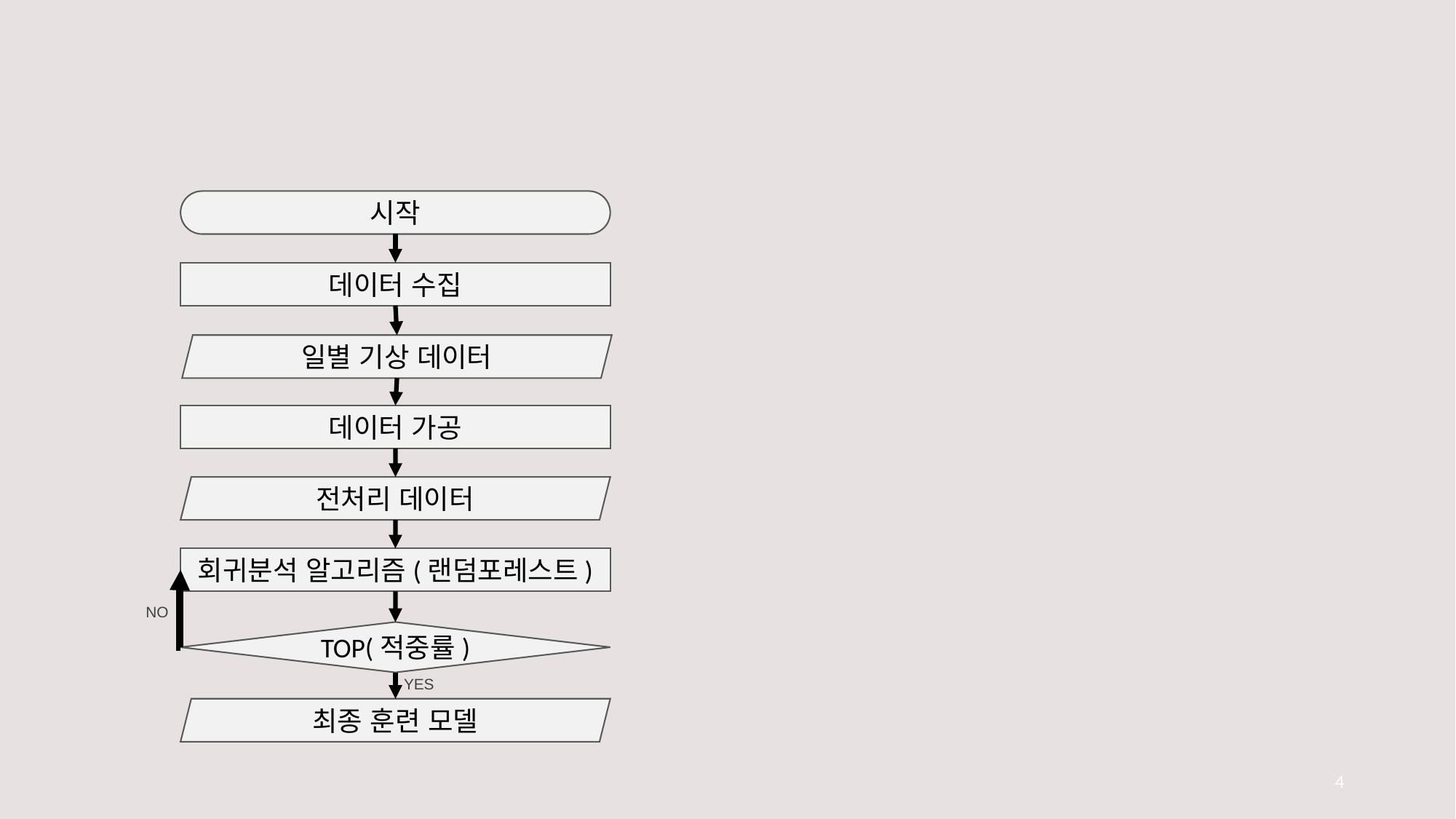

시작
데이터 수집
일별 기상 데이터
데이터 가공
전처리 데이터
회귀분석 알고리즘(랜덤포레스트)
NO
TOP(적중률)
YES
최종 훈련 모델
4